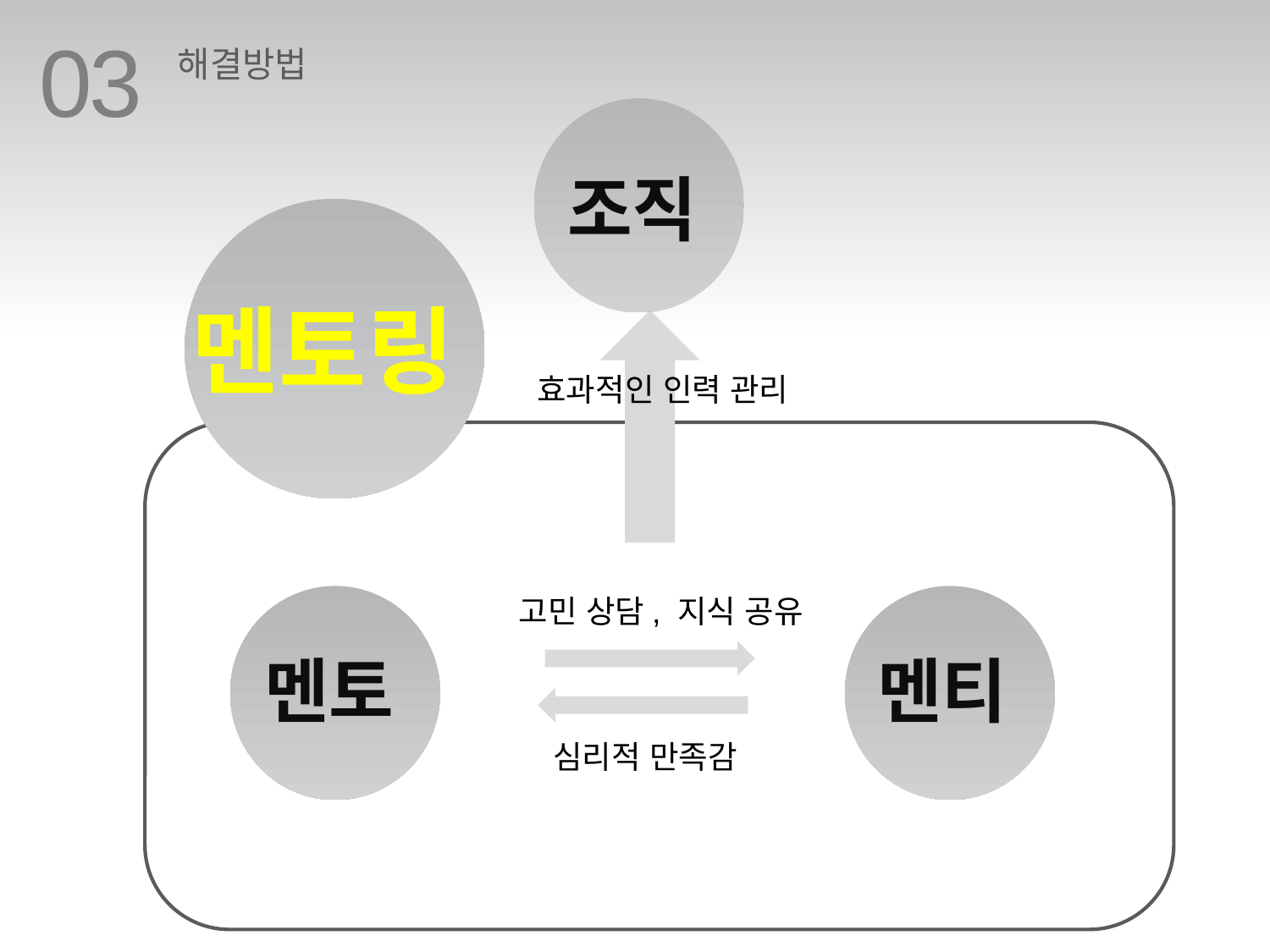

03
해결방법

조직

멘토링

효과적인 인력 관리

고민 상담, 지식 공유

멘티

멘토

심리적 만족감